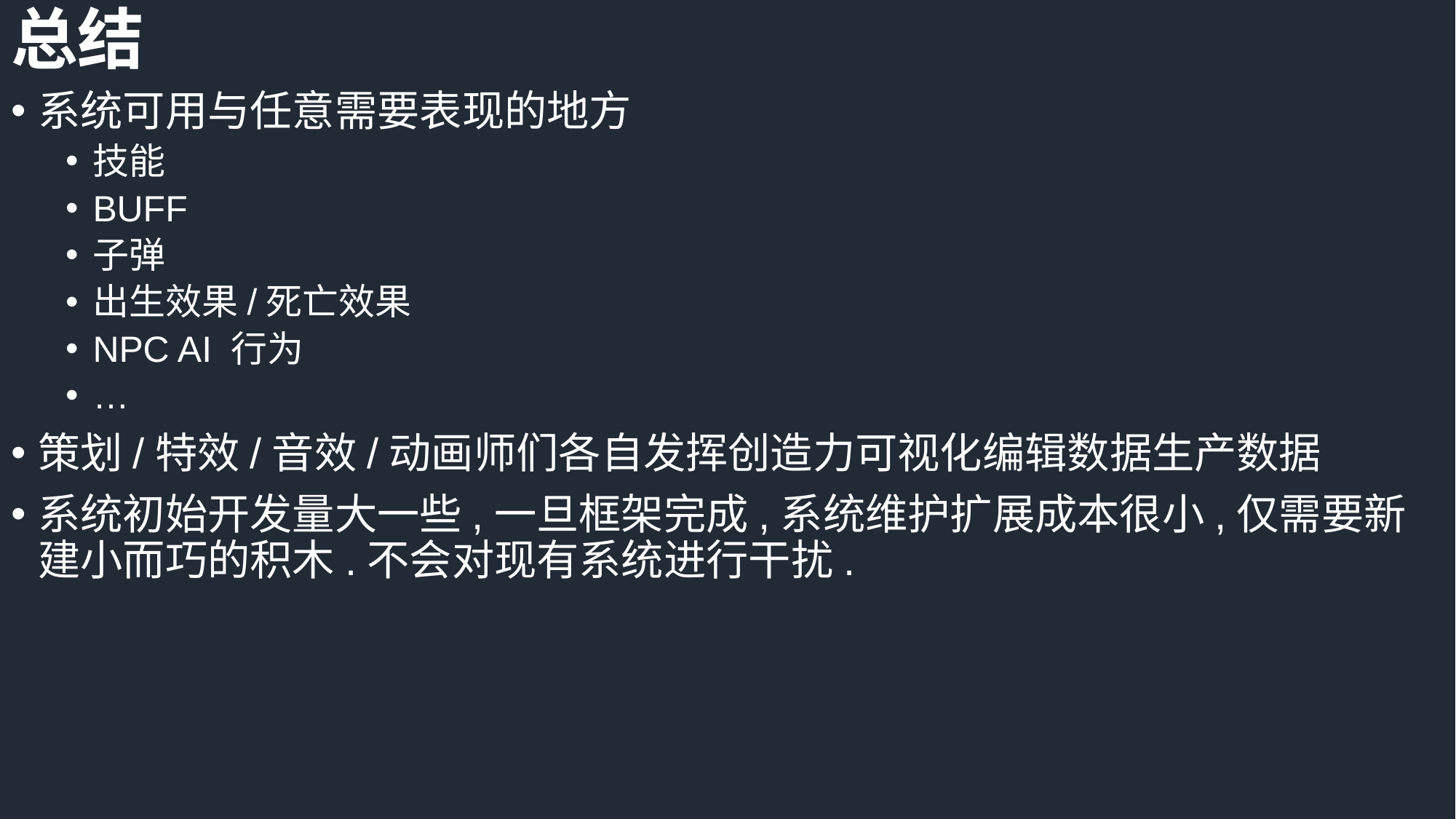

# 总结
系统可用与任意需要表现的地方
技能
BUFF
子弹
出生效果/死亡效果
NPC AI 行为
…
策划/特效/音效/动画师们各自发挥创造力可视化编辑数据生产数据
系统初始开发量大一些,一旦框架完成,系统维护扩展成本很小,仅需要新建小而巧的积木.不会对现有系统进行干扰.